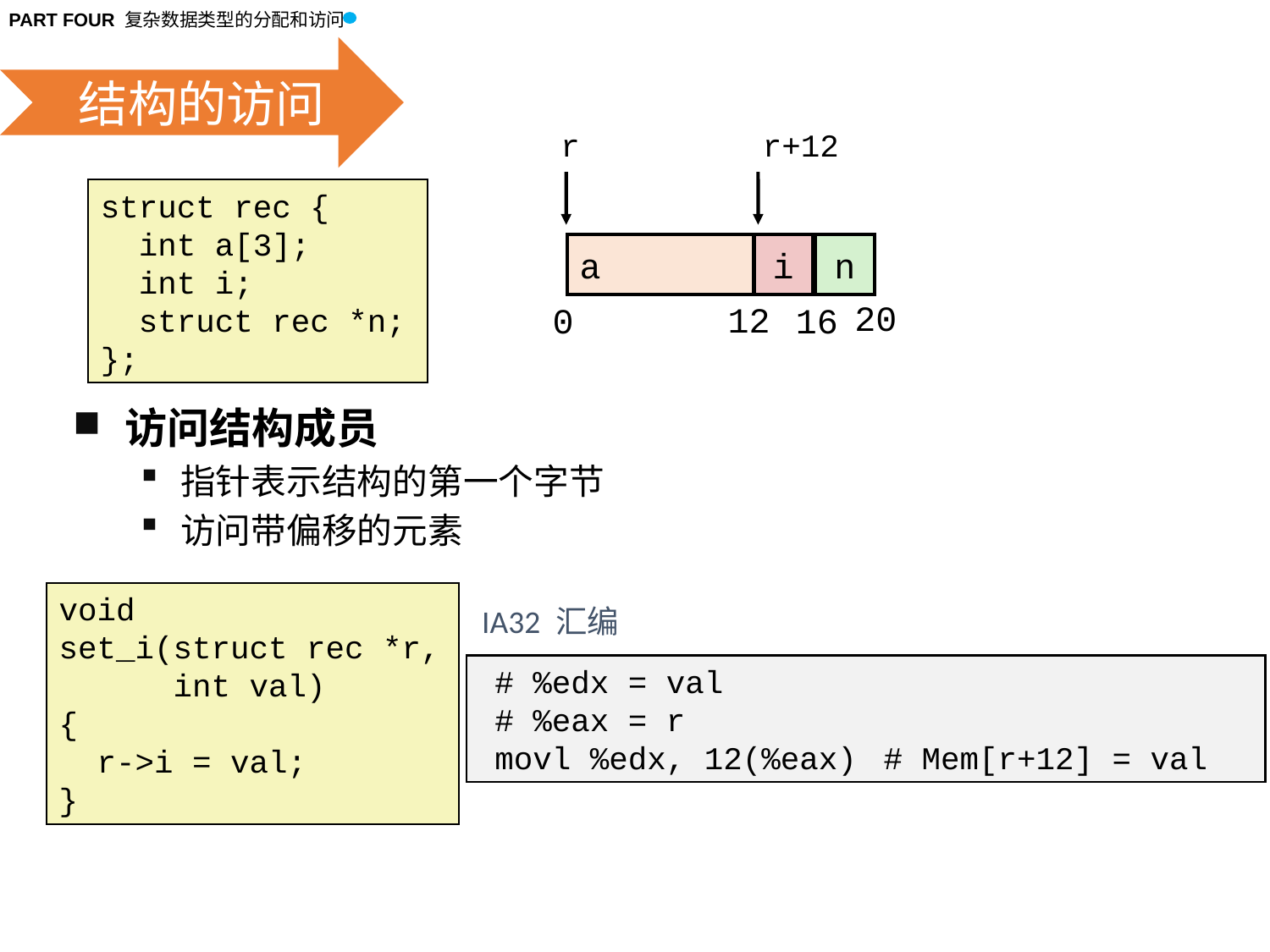

PART FOUR 复杂数据类型的分配和访问

结构的访问
r
r+12

struct rec {
  int a[3];
  int i;
  struct rec *n;
};
a
i
n
20
12
0
16
访问结构成员
指针表示结构的第一个字节
访问带偏移的元素

void
set_i(struct rec *r,
      int val)
{
  r->i = val;
}
IA32 汇编
	# %edx = val
	# %eax = r
	movl %edx, 12(%eax) 	# Mem[r+12] = val